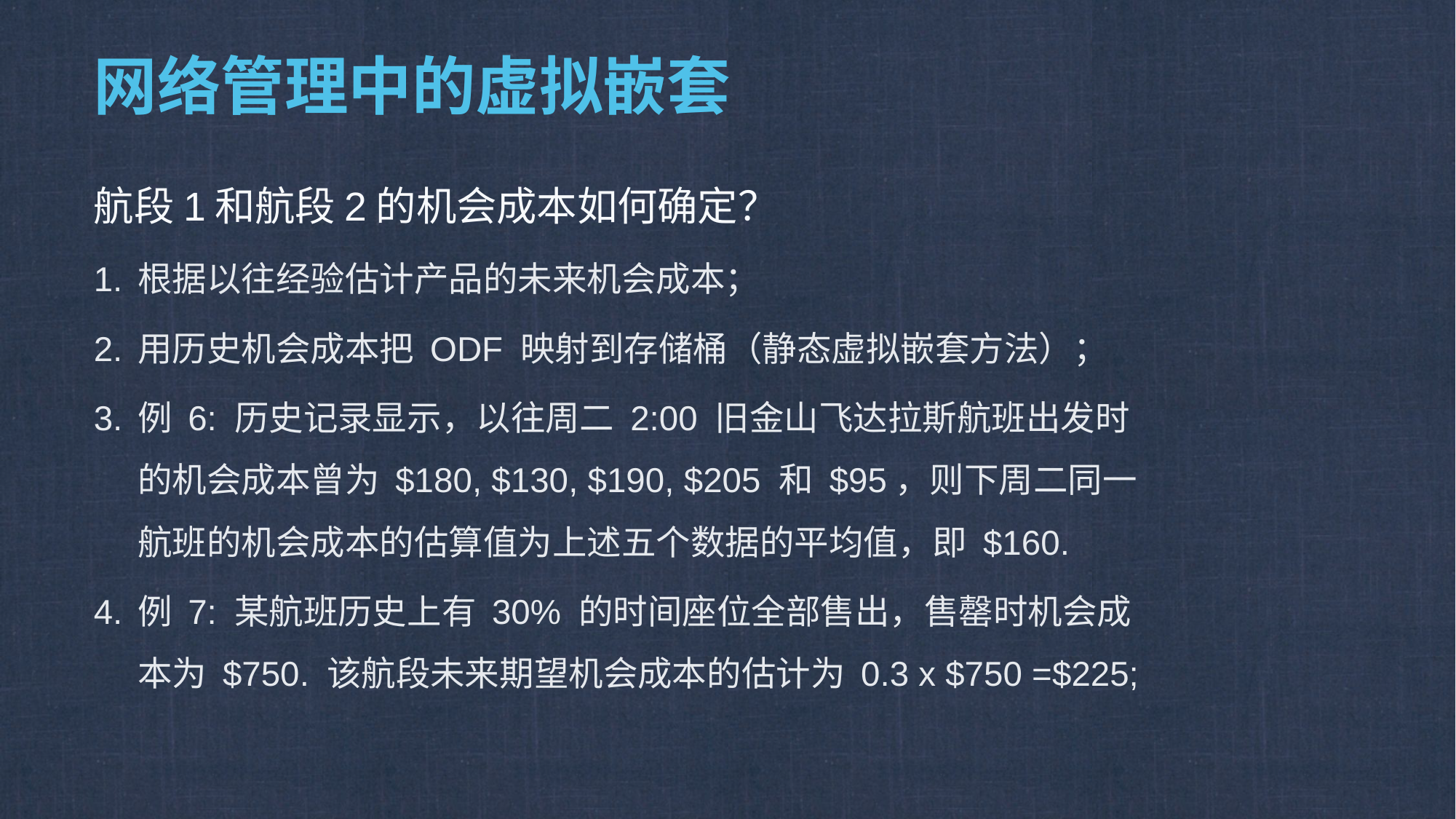

# 网络管理中的虚拟嵌套
航段1和航段2的机会成本如何确定？
根据以往经验估计产品的未来机会成本；
用历史机会成本把 ODF 映射到存储桶（静态虚拟嵌套方法）；
例 6: 历史记录显示，以往周二 2:00 旧金山飞达拉斯航班出发时的机会成本曾为 $180, $130, $190, $205 和 $95，则下周二同一航班的机会成本的估算值为上述五个数据的平均值，即 $160.
例 7: 某航班历史上有 30% 的时间座位全部售出，售罄时机会成本为 $750. 该航段未来期望机会成本的估计为 0.3 x $750 =$225;